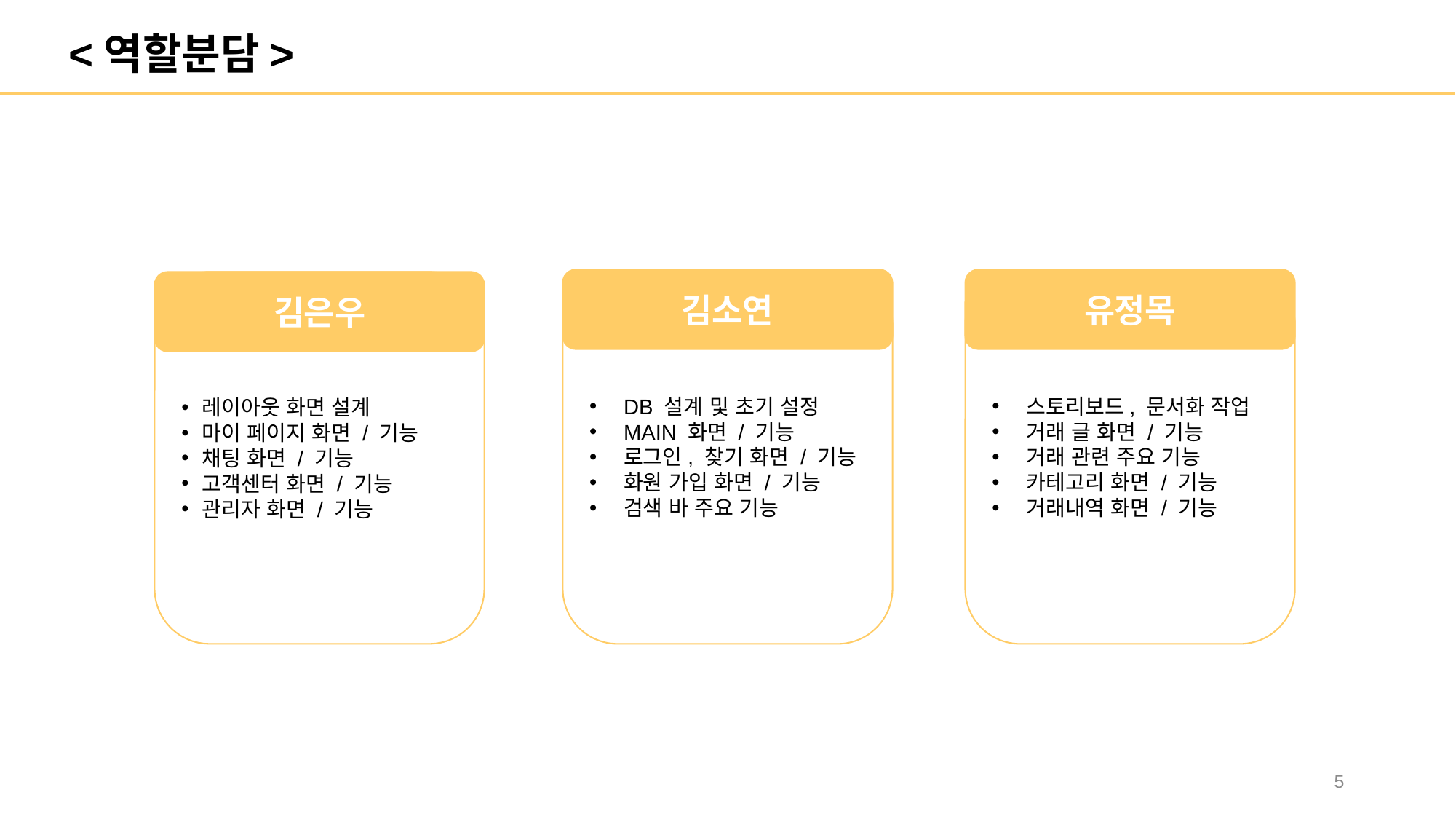

<역할분담>
김소연

스토리보드, 문서화 작업
거래 글 화면 / 기능
거래 관련 주요 기능
카테고리 화면 / 기능
거래내역 화면 / 기능

유정목
DB 설계 및 초기 설정
MAIN 화면 / 기능
로그인, 찾기 화면 / 기능
화원 가입 화면 / 기능
검색 바 주요 기능
김은우

레이아웃 화면 설계
마이 페이지 화면 / 기능
채팅 화면 / 기능
고객센터 화면 / 기능
관리자 화면 / 기능

5